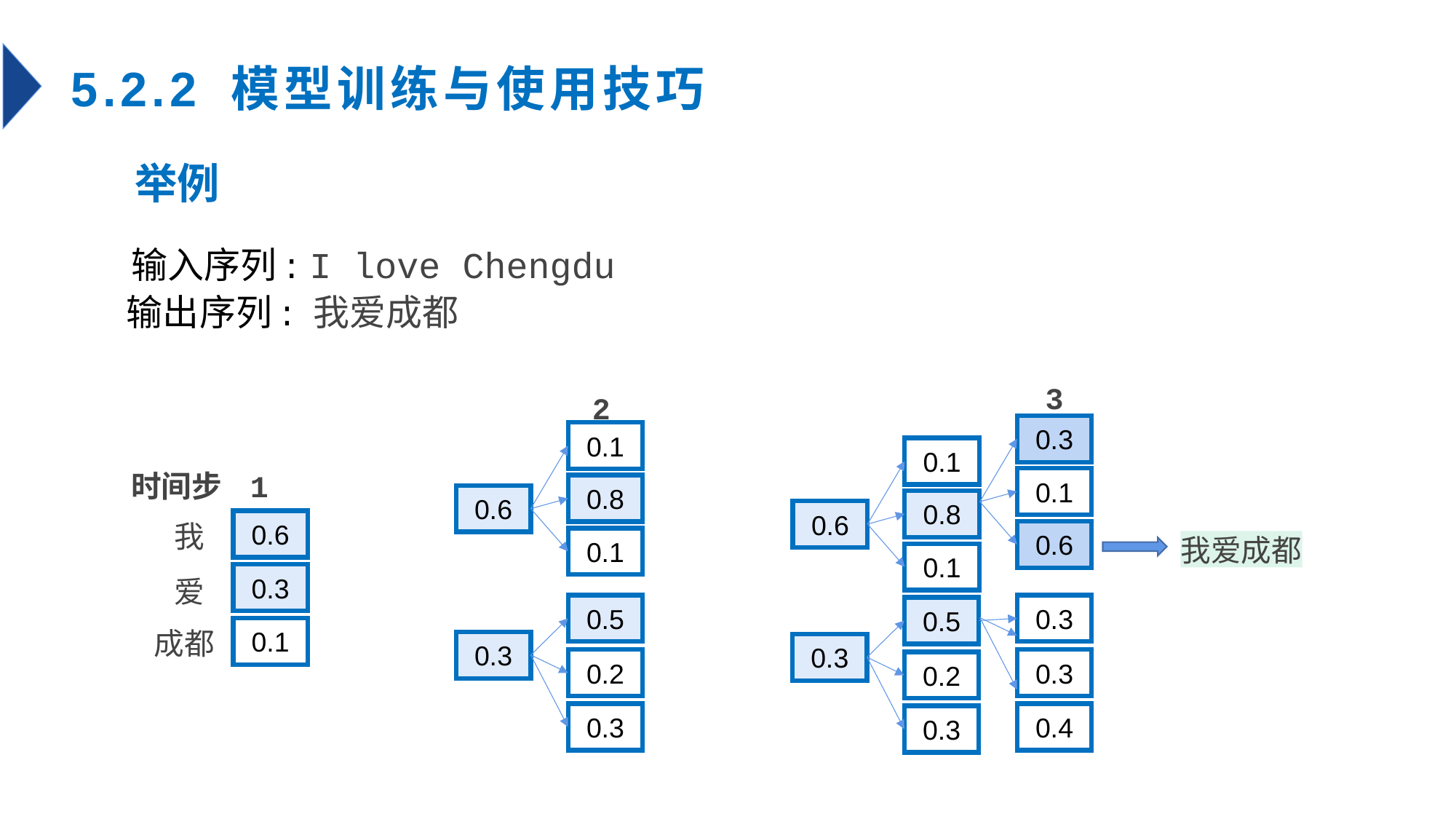

5.2.2 模型训练与使用技巧

举例
输入序列: I love Chengdu
输出序列: 我爱成都
3
0.3
0.1
0.1
0.8
0.6
0.6
0.1
0.3
0.5
0.3
0.3
0.2
0.4
0.3
2
0.1
0.8
0.6
0.1
0.5
0.3
0.2
0.3
时间步   1
0.6
我
0.3
爱
0.1
成都
我爱成都